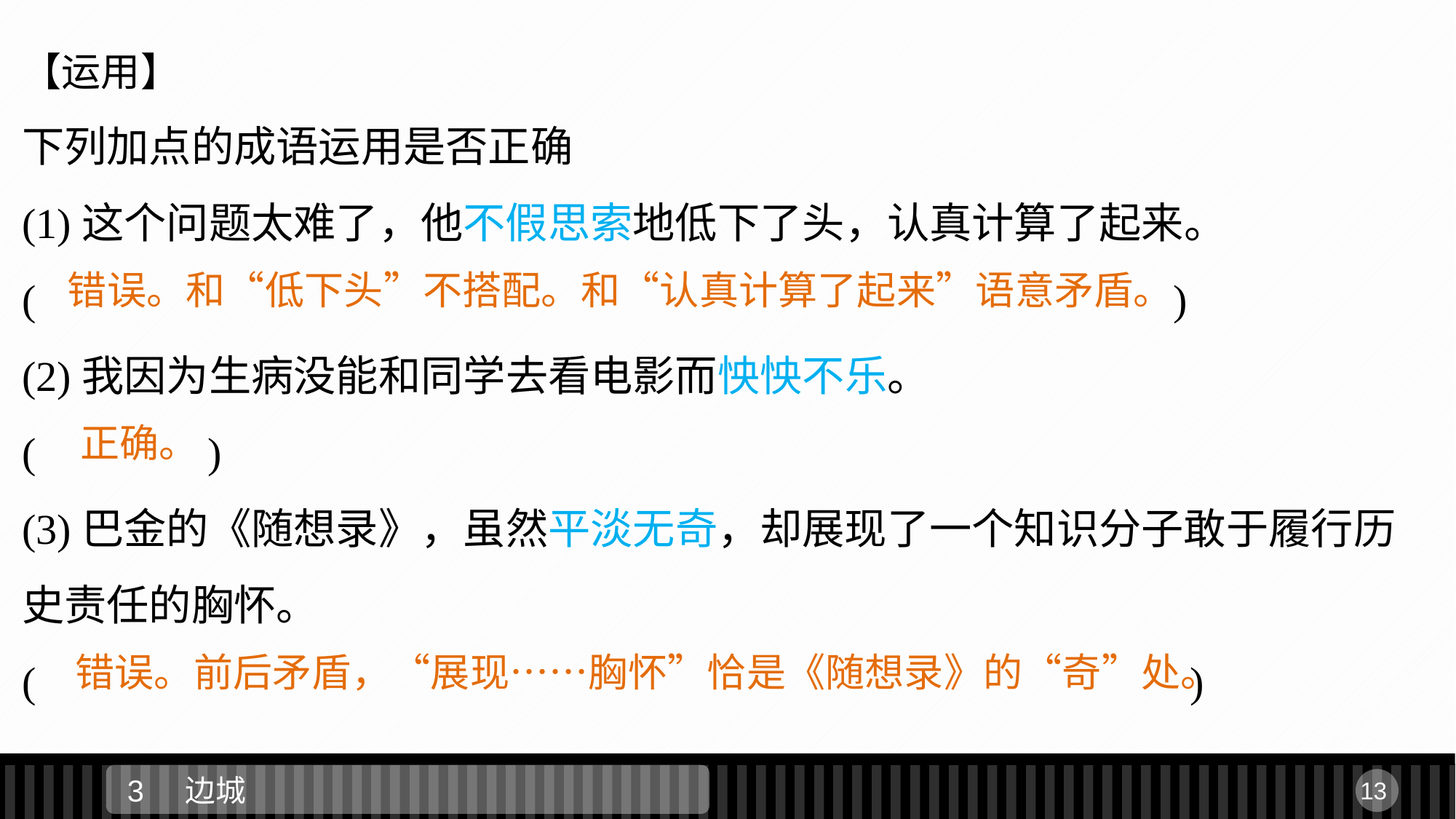

【运用】
下列加点的成语运用是否正确
(1)这个问题太难了，他不假思索地低下了头，认真计算了起来。
(									                )
(2)我因为生病没能和同学去看电影而怏怏不乐。
(　	       )
(3)巴金的《随想录》，虽然平淡无奇，却展现了一个知识分子敢于履行历史责任的胸怀。
(　										       )
错误。和“低下头”不搭配。和“认真计算了起来”语意矛盾。
正确。
错误。前后矛盾，“展现……胸怀”恰是《随想录》的“奇”处。